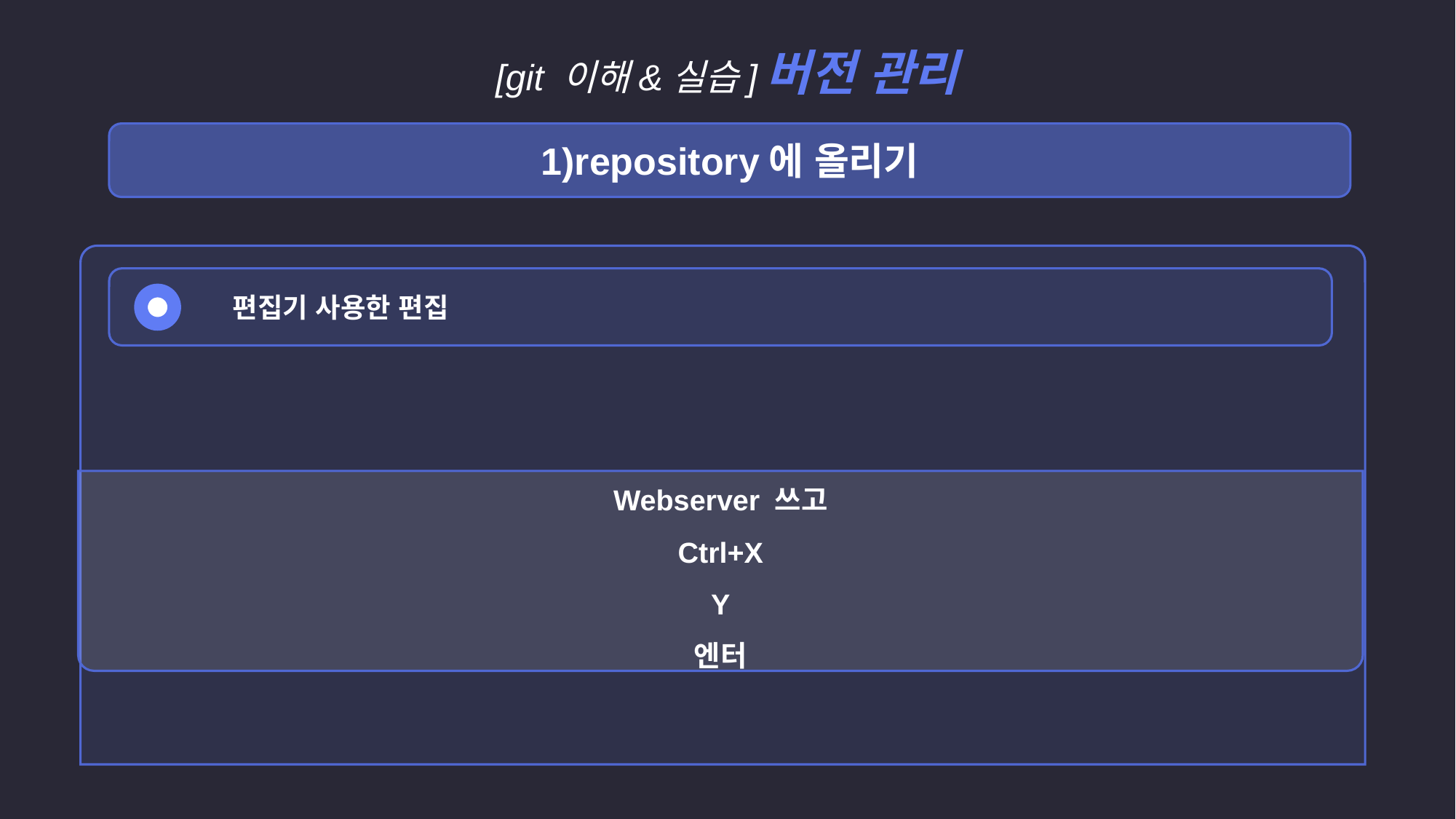

[git 이해&실습]버전 관리
1)repository에 올리기

편집기 사용한 편집

Webserver 쓰고
Ctrl+X
Y
엔터